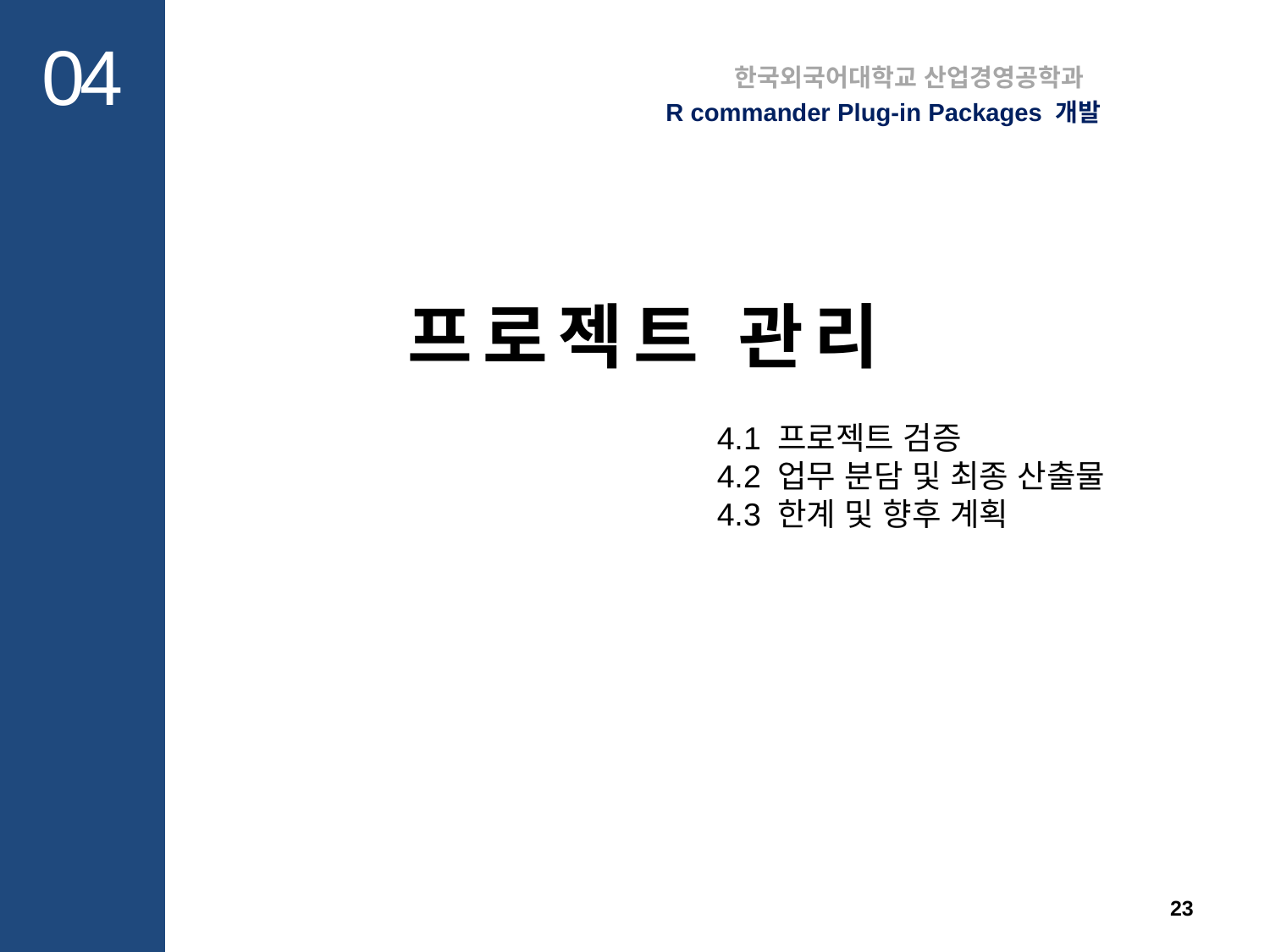

04
한국외국어대학교 산업경영공학과
R commander Plug-in Packages 개발
프로젝트 관리
4.1 프로젝트 검증
4.2 업무 분담 및 최종 산출물
4.3 한계 및 향후 계획
23